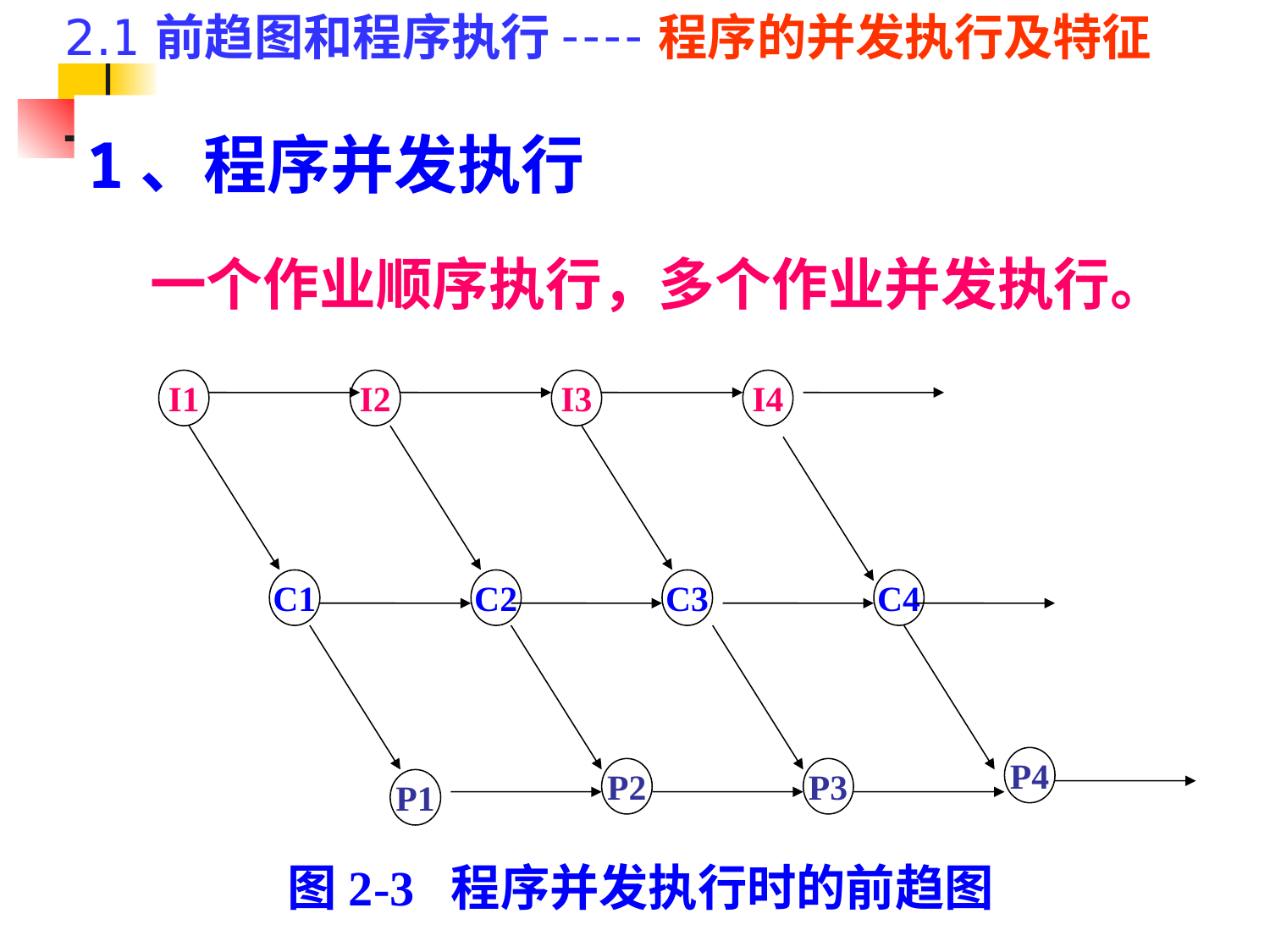

# 2.1前趋图和程序执行----程序的并发执行及特征
1、程序并发执行
一个作业顺序执行，多个作业并发执行。
I1
I2
I4

C3
C4

P4
P2
P3

I3

C1
C2

P1
图2-3  程序并发执行时的前趋图